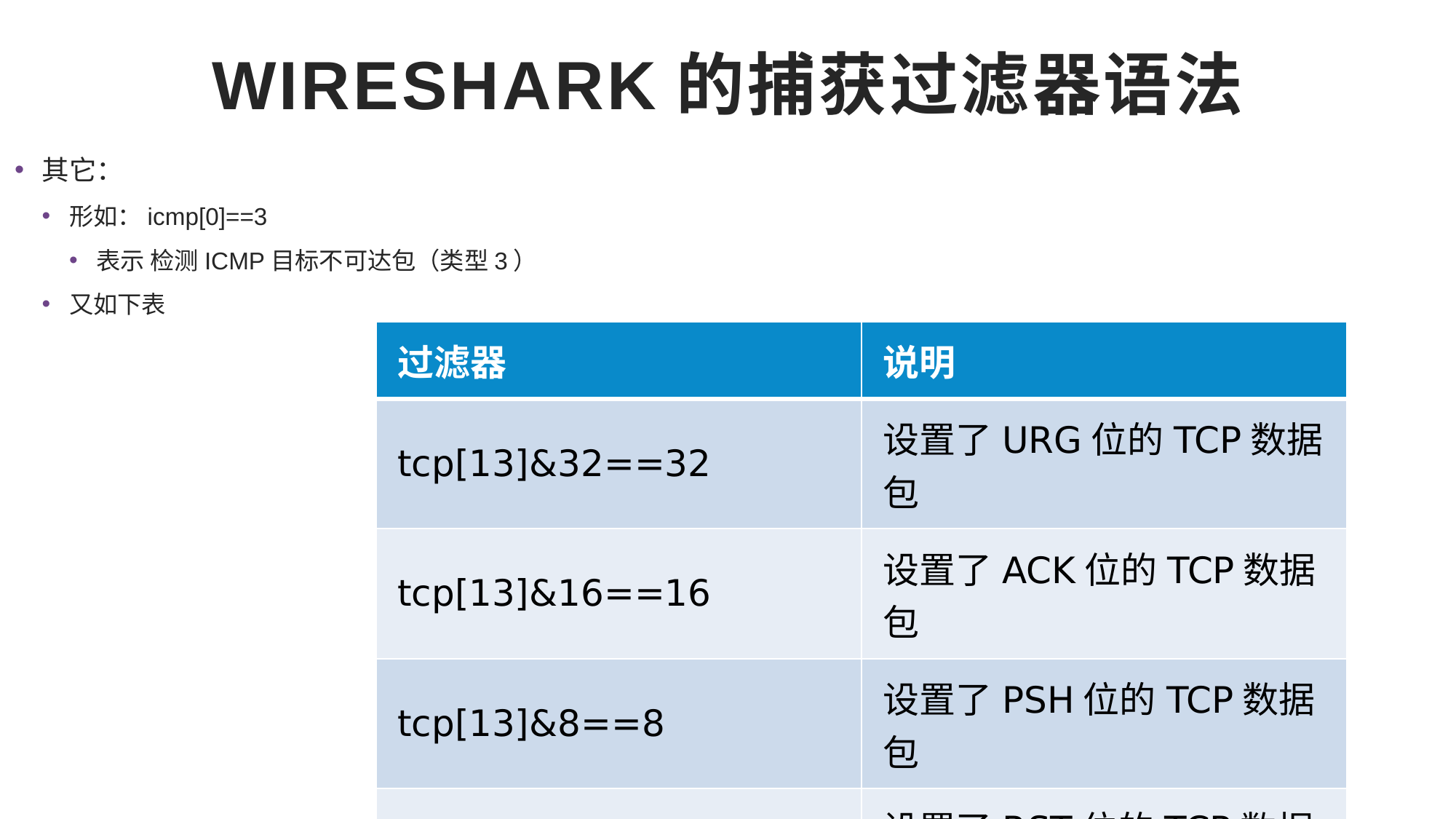

# Wireshark的捕获过滤器语法
其它：
形如：icmp[0]==3
表示 检测ICMP目标不可达包（类型3）
又如下表
| 过滤器 | 说明 |
| --- | --- |
| tcp[13]&32==32 | 设置了URG位的TCP数据包 |
| tcp[13]&16==16 | 设置了ACK位的TCP数据包 |
| tcp[13]&8==8 | 设置了PSH位的TCP数据包 |
| tcp[13]&4==4 | 设置了RST位的TCP数据包 |
| tcp[13]&2==2 | 设置了SYN位的TCP数据包 |
| tcp[13]&1==1 | 设置了FIN位的TCP数据包 |